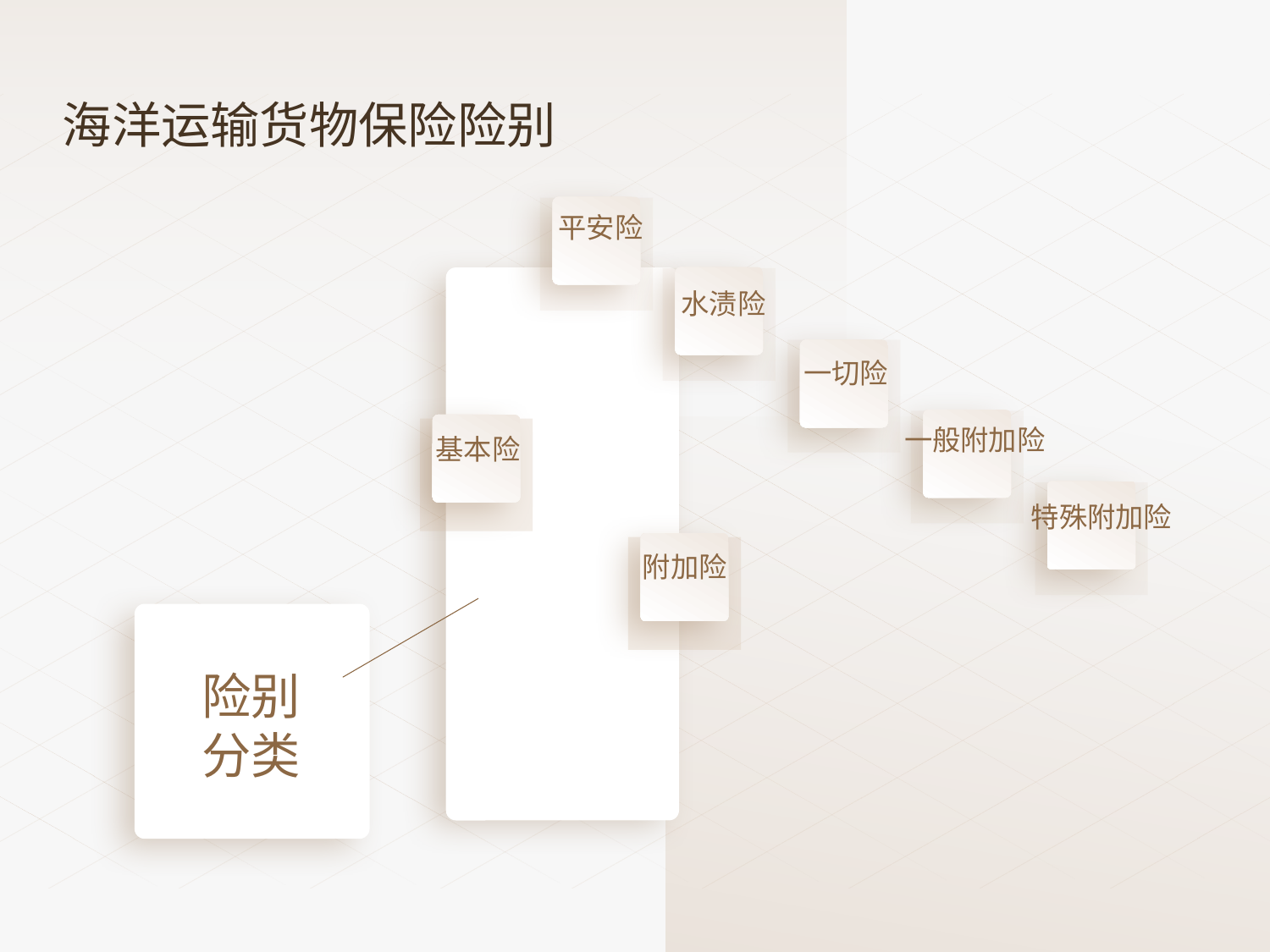

海洋运输货物保险险别

平安险

水渍险

一切险

一般附加险

基本险

特殊附加险

附加险

险别
分类